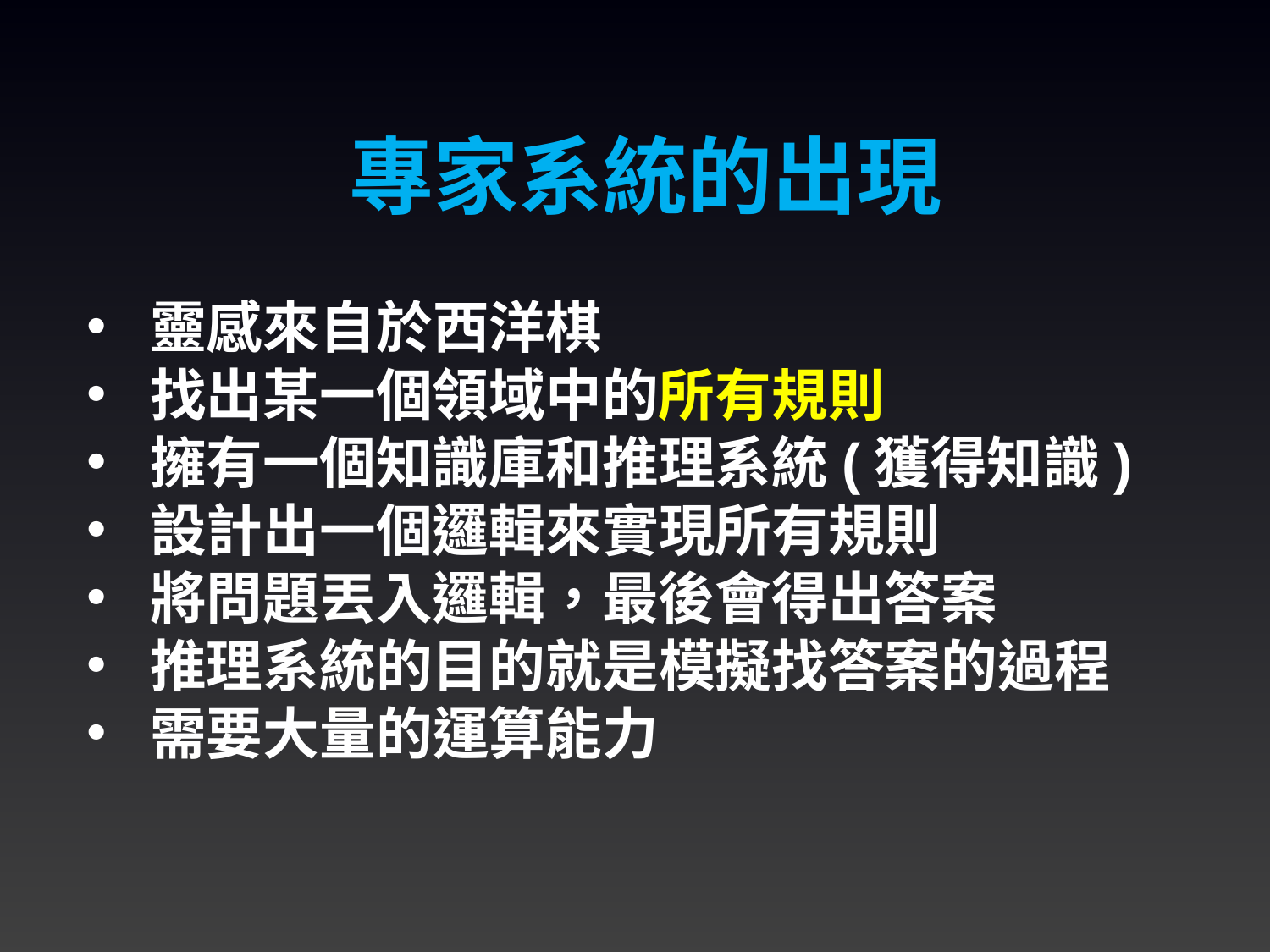

專家系統的出現
靈感來自於西洋棋
找出某一個領域中的所有規則
擁有一個知識庫和推理系統(獲得知識)
設計出一個邏輯來實現所有規則
將問題丟入邏輯，最後會得出答案
推理系統的目的就是模擬找答案的過程
需要大量的運算能力